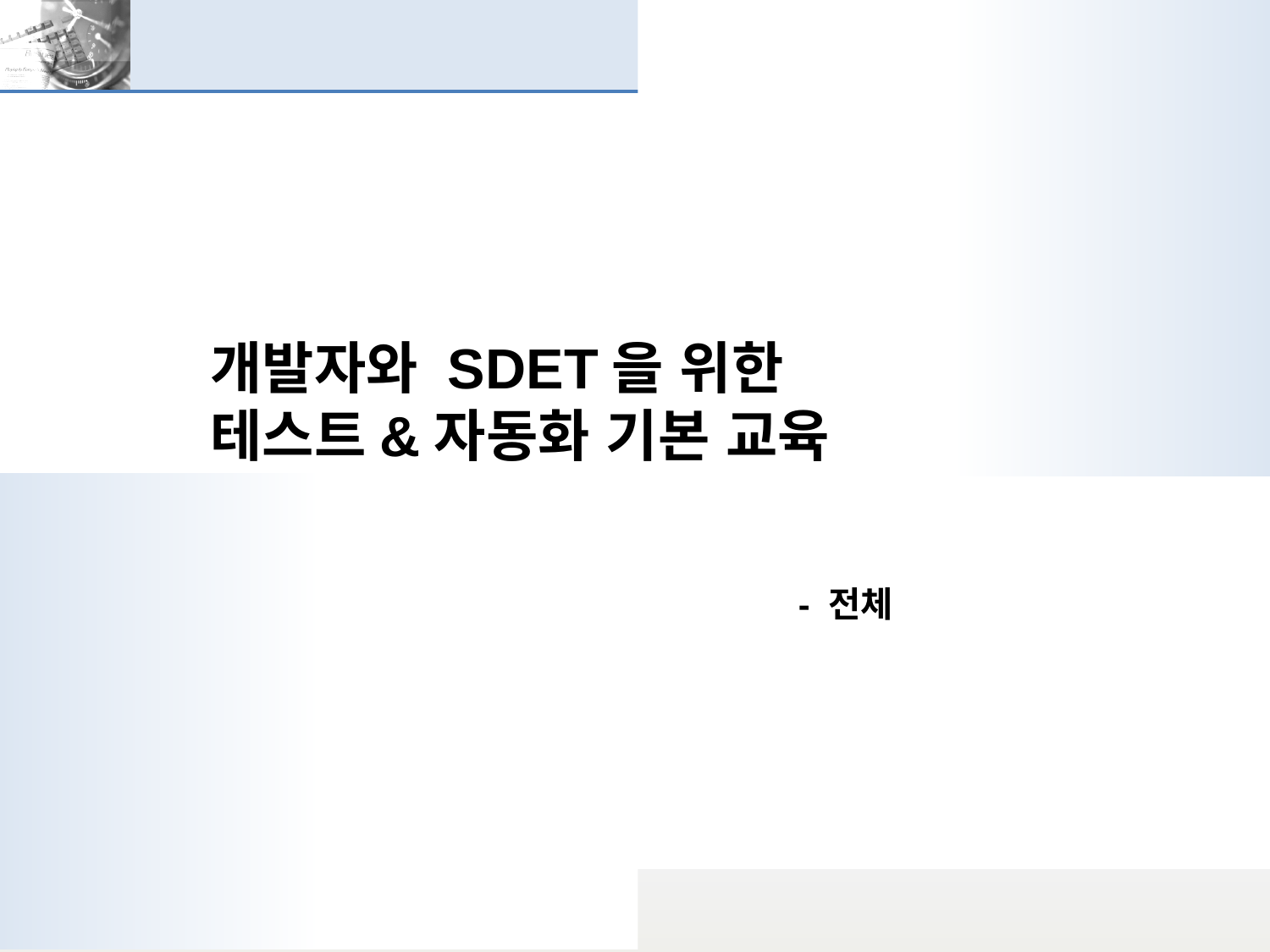

개발자와 SDET을 위한
테스트&자동화 기본 교육

- 전체